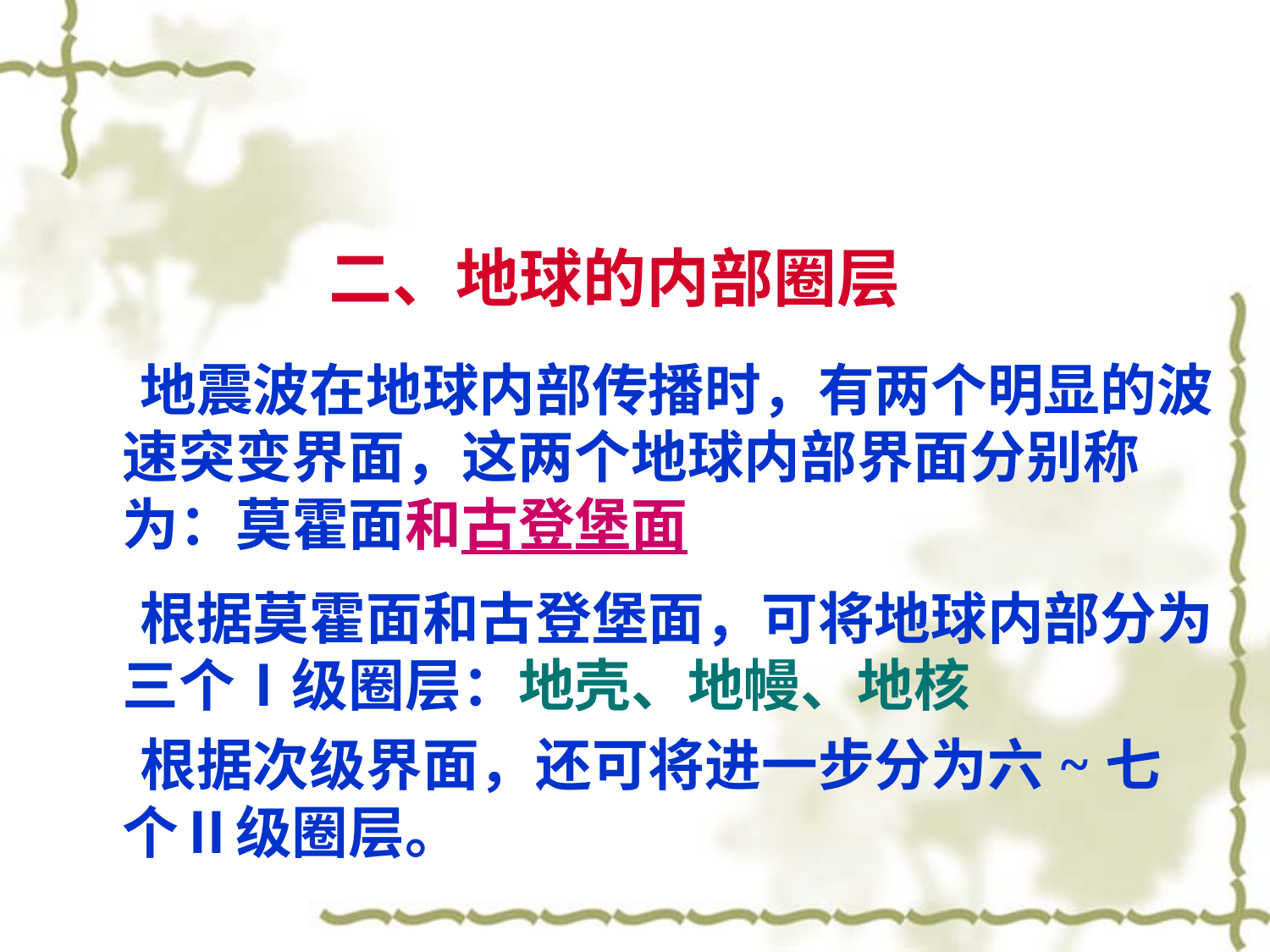

# 二、地球的内部圈层
    地震波在地球内部传播时，有两个明显的波速突变界面，这两个地球内部界面分别称为：莫霍面和古登堡面
    根据莫霍面和古登堡面，可将地球内部分为三个Ⅰ级圈层：地壳、地幔、地核
    根据次级界面，还可将进一步分为六~七个Ⅱ级圈层。